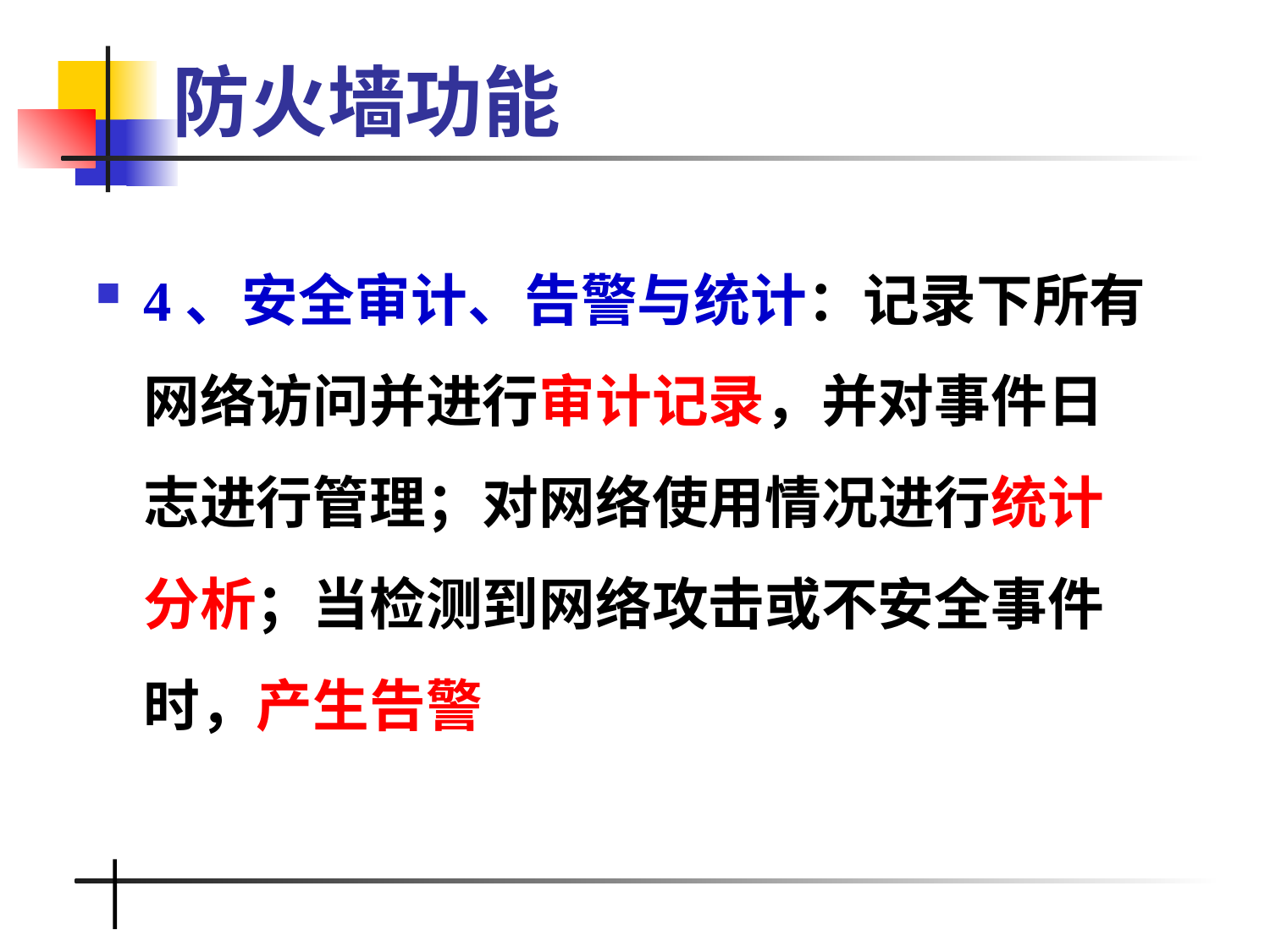

# 防火墙功能
4、安全审计、告警与统计：记录下所有网络访问并进行审计记录，并对事件日志进行管理；对网络使用情况进行统计分析；当检测到网络攻击或不安全事件时，产生告警